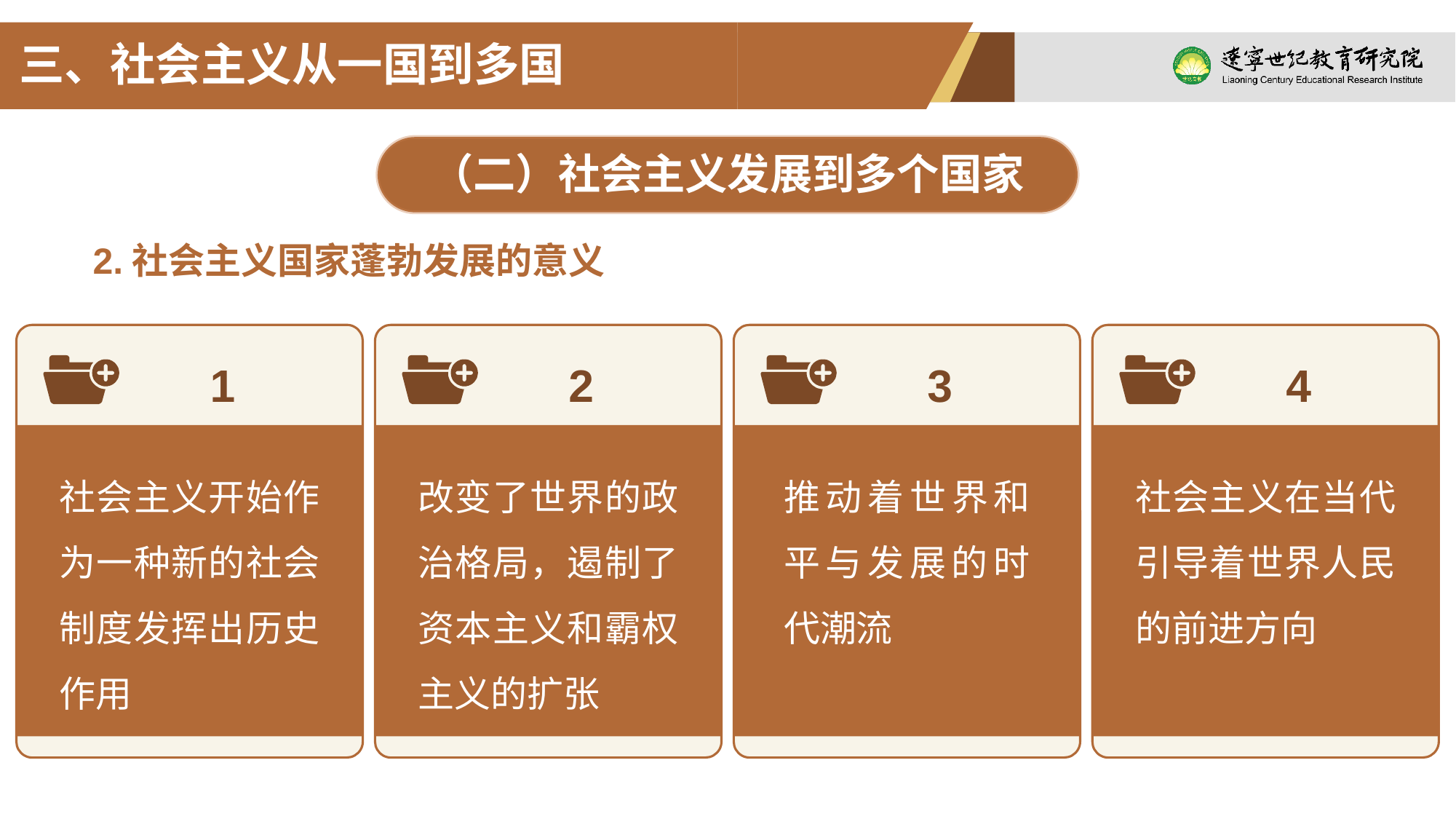

三、社会主义从一国到多国
（二）社会主义发展到多个国家
2.社会主义国家蓬勃发展的意义

1

社会主义开始作为一种新的社会制度发挥出历史作用

2

改变了世界的政治格局，遏制了资本主义和霸权主义的扩张

3

推动着世界和平与发展的时代潮流

4

社会主义在当代引导着世界人民的前进方向